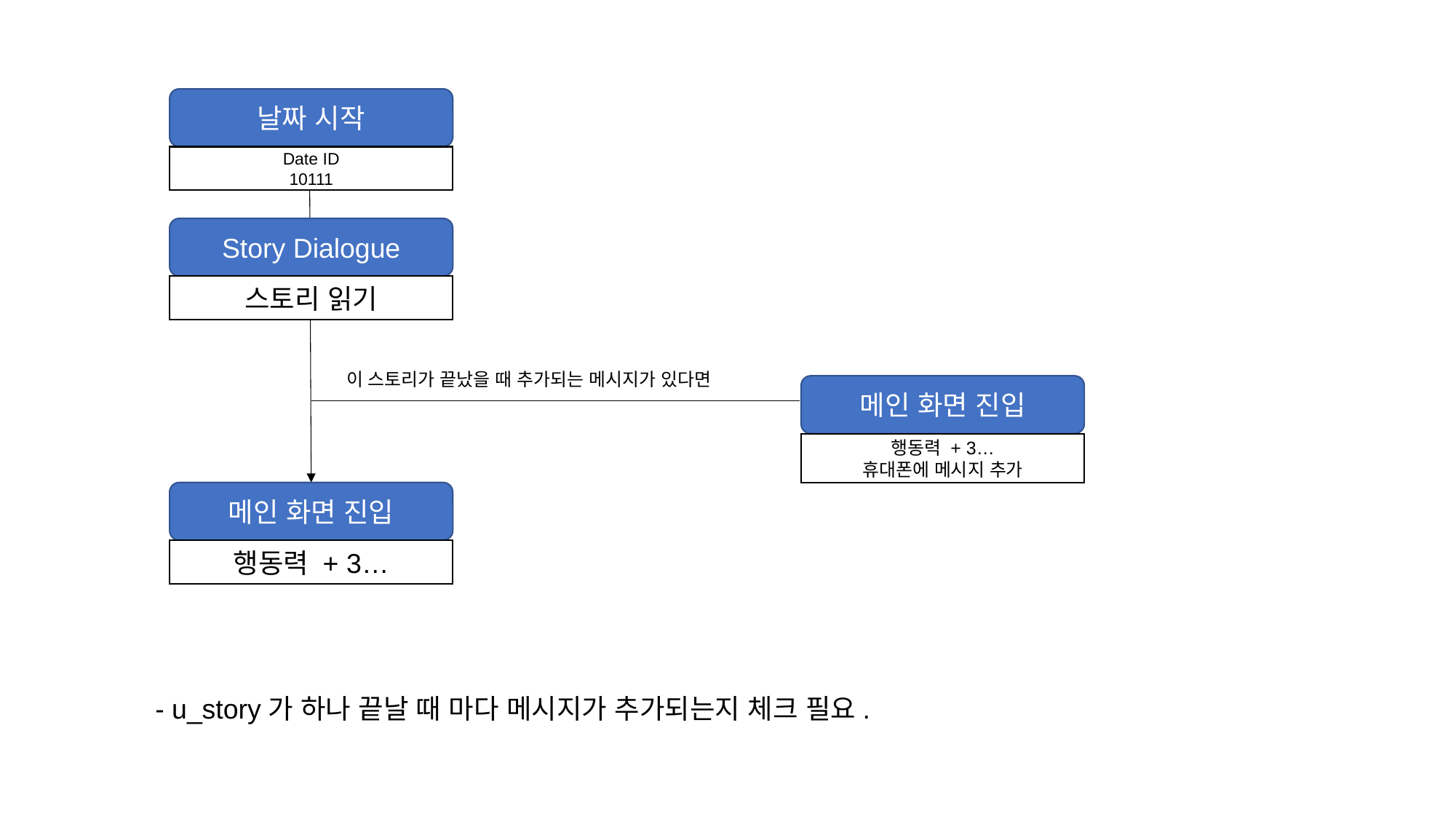

날짜 시작
Date ID
10111
Story Dialogue
스토리 읽기
이 스토리가 끝났을 때 추가되는 메시지가 있다면
메인 화면 진입
행동력 + 3…
휴대폰에 메시지 추가
메인 화면 진입
행동력 + 3…
- u_story가 하나 끝날 때 마다 메시지가 추가되는지 체크 필요.